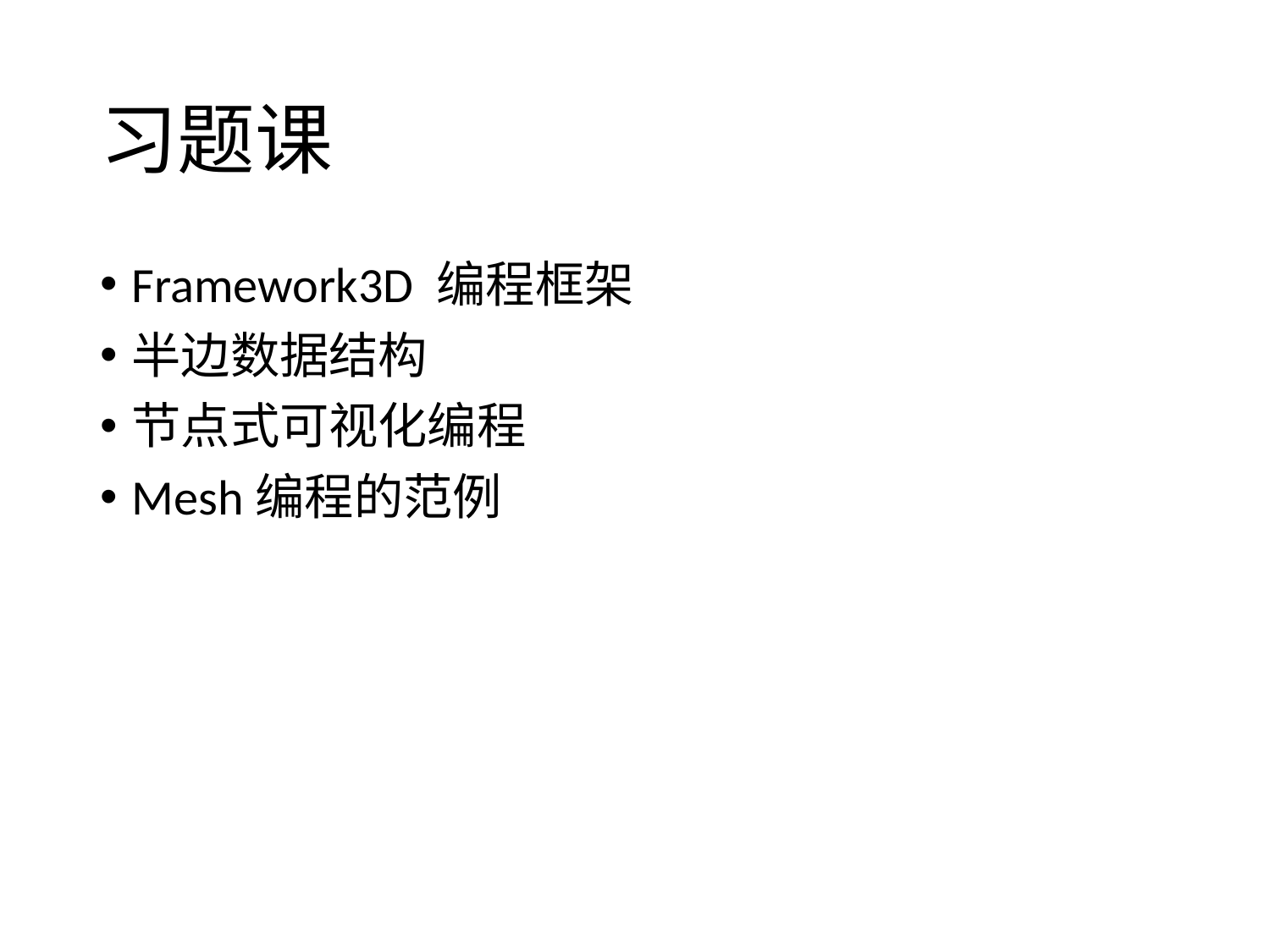

# 习题课
Framework3D 编程框架
半边数据结构
节点式可视化编程
Mesh编程的范例